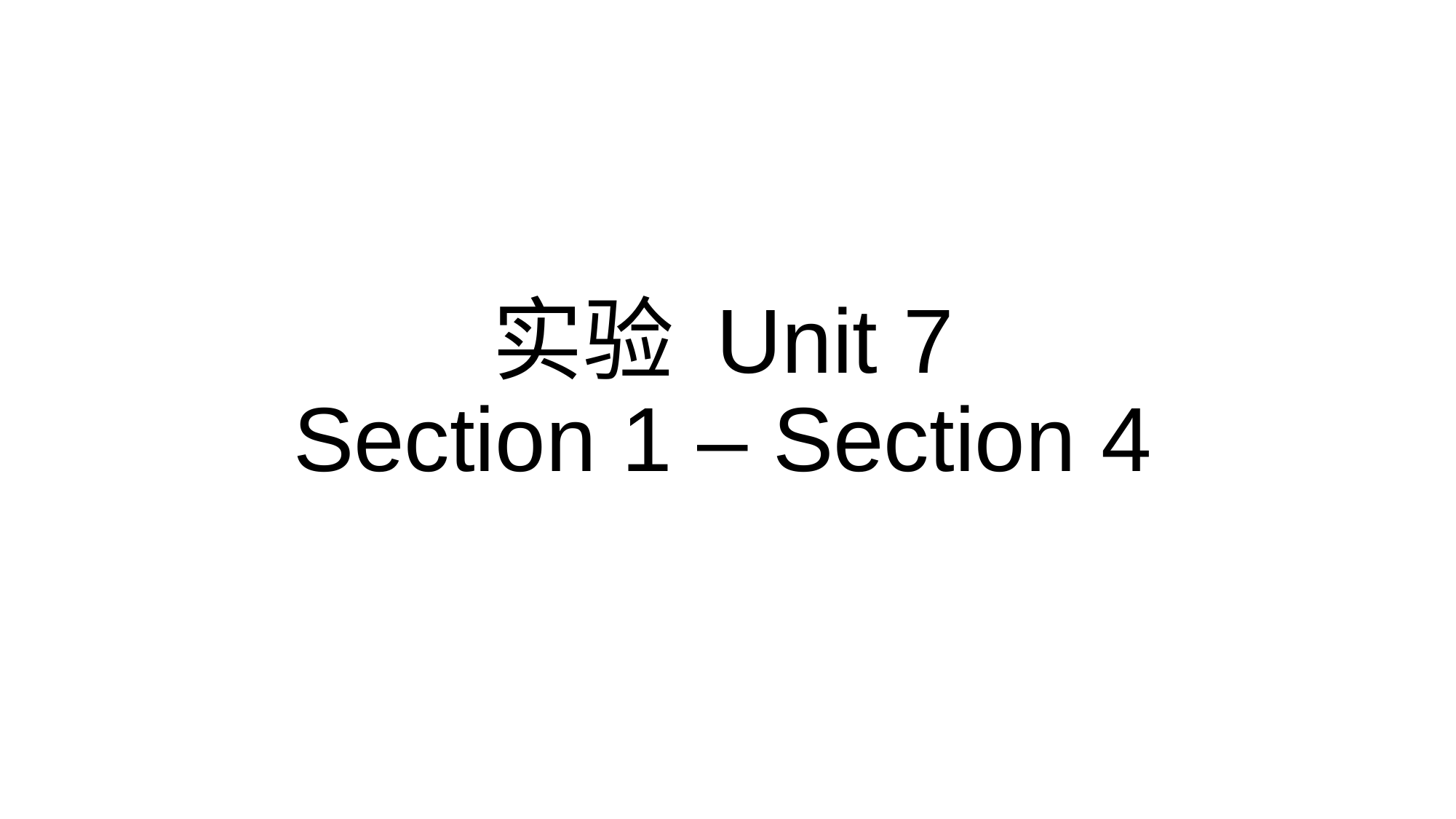

# 实验 Unit 7 Section 1 – Section 4